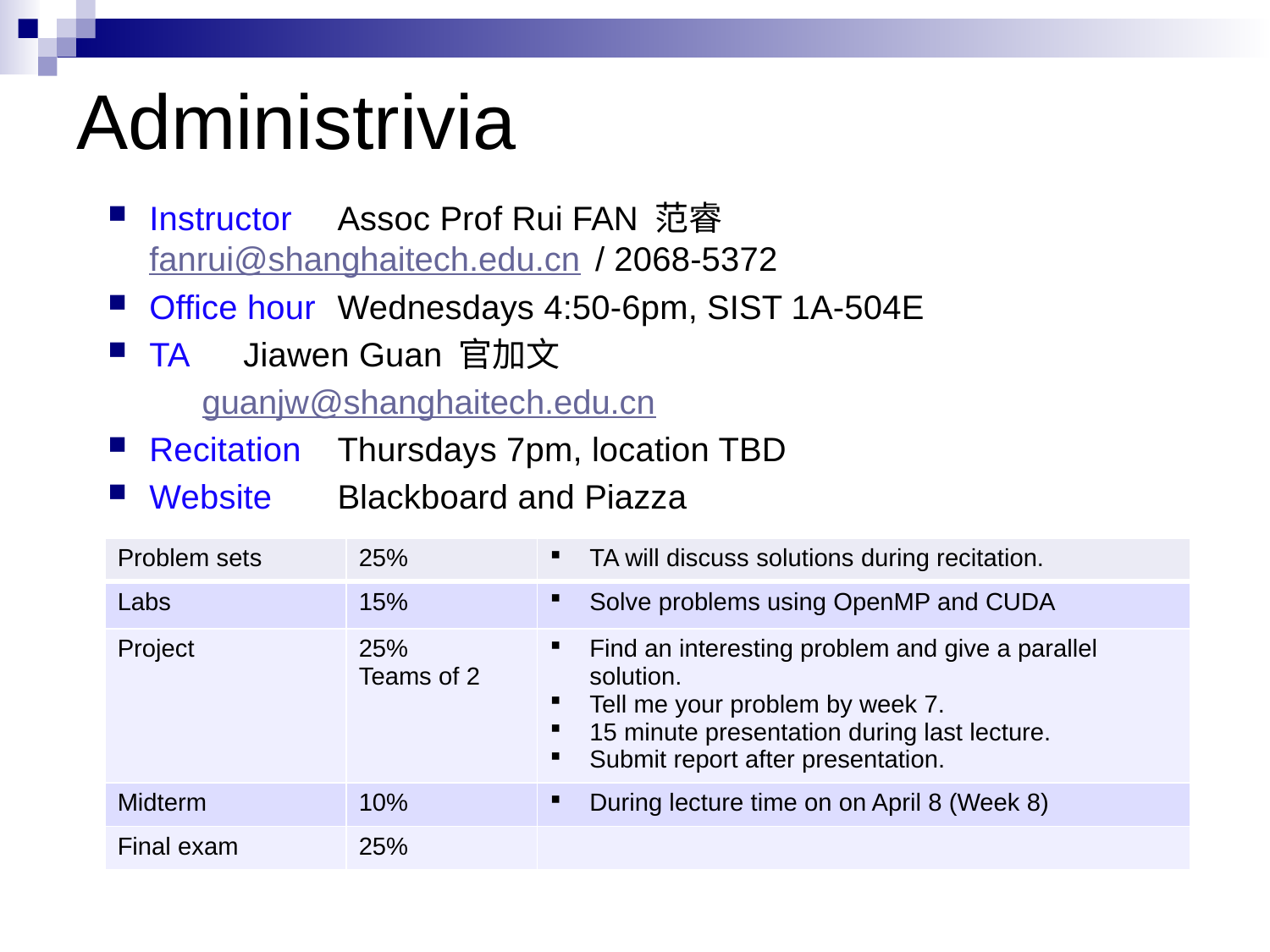

# Administrivia
Instructor 	Assoc Prof Rui FAN 范睿					fanrui@shanghaitech.edu.cn / 2068-5372
Office hour	Wednesdays 4:50-6pm, SIST 1A-504E
TA		Jiawen Guan 官加文
		guanjw@shanghaitech.edu.cn
Recitation 	Thursdays 7pm, location TBD
Website 	Blackboard and Piazza

| Problem sets | 25% | TA will discuss solutions during recitation. |
| --- | --- | --- |
| Labs | 15% | Solve problems using OpenMP and CUDA |
| Project | 25% Teams of 2 | Find an interesting problem and give a parallel solution. Tell me your problem by week 7. 15 minute presentation during last lecture. Submit report after presentation. |
| Midterm | 10% | During lecture time on on April 8 (Week 8) |
| Final exam | 25% |  |